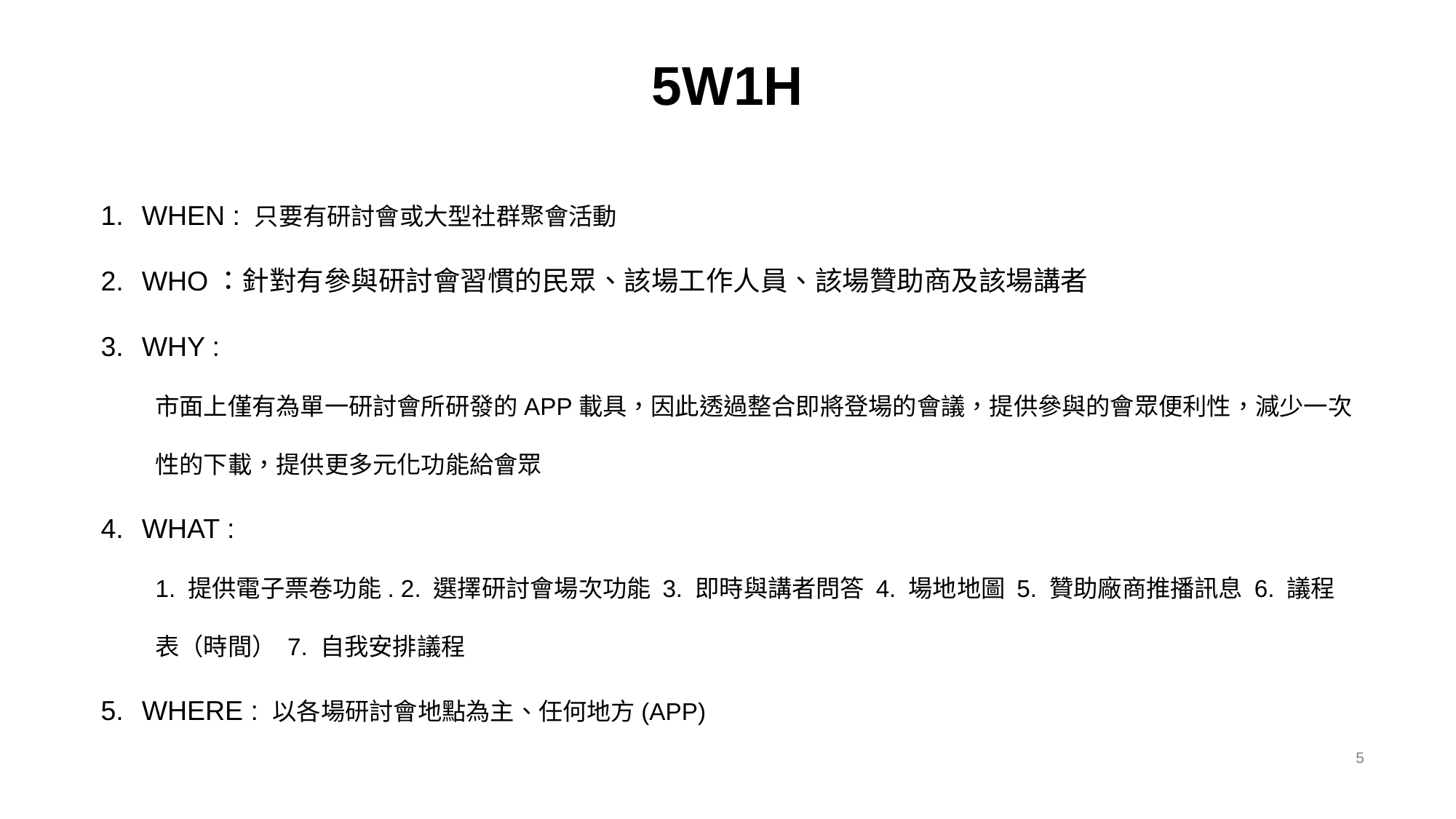

# 5W1H
WHEN : 只要有研討會或大型社群聚會活動
WHO：針對有參與研討會習慣的民眾、該場工作人員、該場贊助商及該場講者
WHY :
市面上僅有為單一研討會所研發的APP載具，因此透過整合即將登場的會議，提供參與的會眾便利性，減少一次性的下載，提供更多元化功能給會眾
WHAT :
1. 提供電子票卷功能. 2. 選擇研討會場次功能 3. 即時與講者問答 4. 場地地圖 5. 贊助廠商推播訊息 6. 議程表（時間） 7. 自我安排議程
WHERE : 以各場研討會地點為主、任何地方(APP)
5